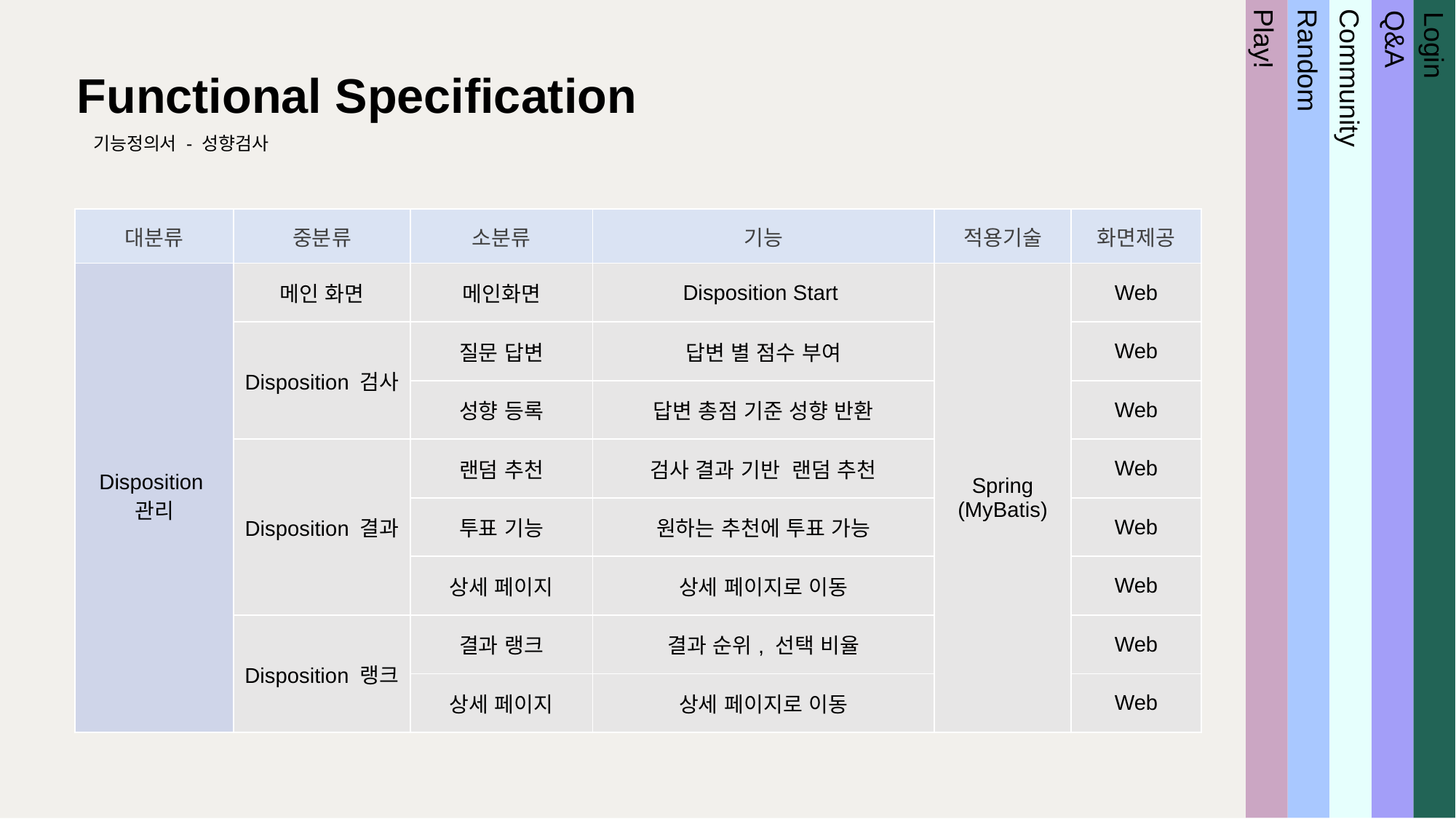

Functional Specification
기능정의서 - 성향검사
Community
Random
Play!
Login
Q&A
| 대분류 | 중분류 | 소분류 | 기능 | 적용기술 | 화면제공 |
| --- | --- | --- | --- | --- | --- |
| Disposition 관리 | 메인 화면 | 메인화면 | Disposition Start | Spring (MyBatis) | Web |
|  | Disposition 검사 | 질문 답변 | 답변 별 점수 부여 | AJAX | Web |
|  |  | 성향 등록 | 답변 총점 기준 성향 반환 | Spring (MyBatis) | Web |
|  | Disposition 결과 | 랜덤 추천 | 검사 결과 기반 랜덤 추천 | AJAX | Web |
|  |  | 투표 기능 | 원하는 추천에 투표 가능 | Crawling | Web |
|  |  | 상세 페이지 | 상세 페이지로 이동 | Spring (MyBatis) | Web |
|  | Disposition 랭크 | 결과 랭크 | 결과 순위, 선택 비율 | AJAX | Web |
|  | Disposition 랭크 | 상세 페이지 | 상세 페이지로 이동 | API | Web |